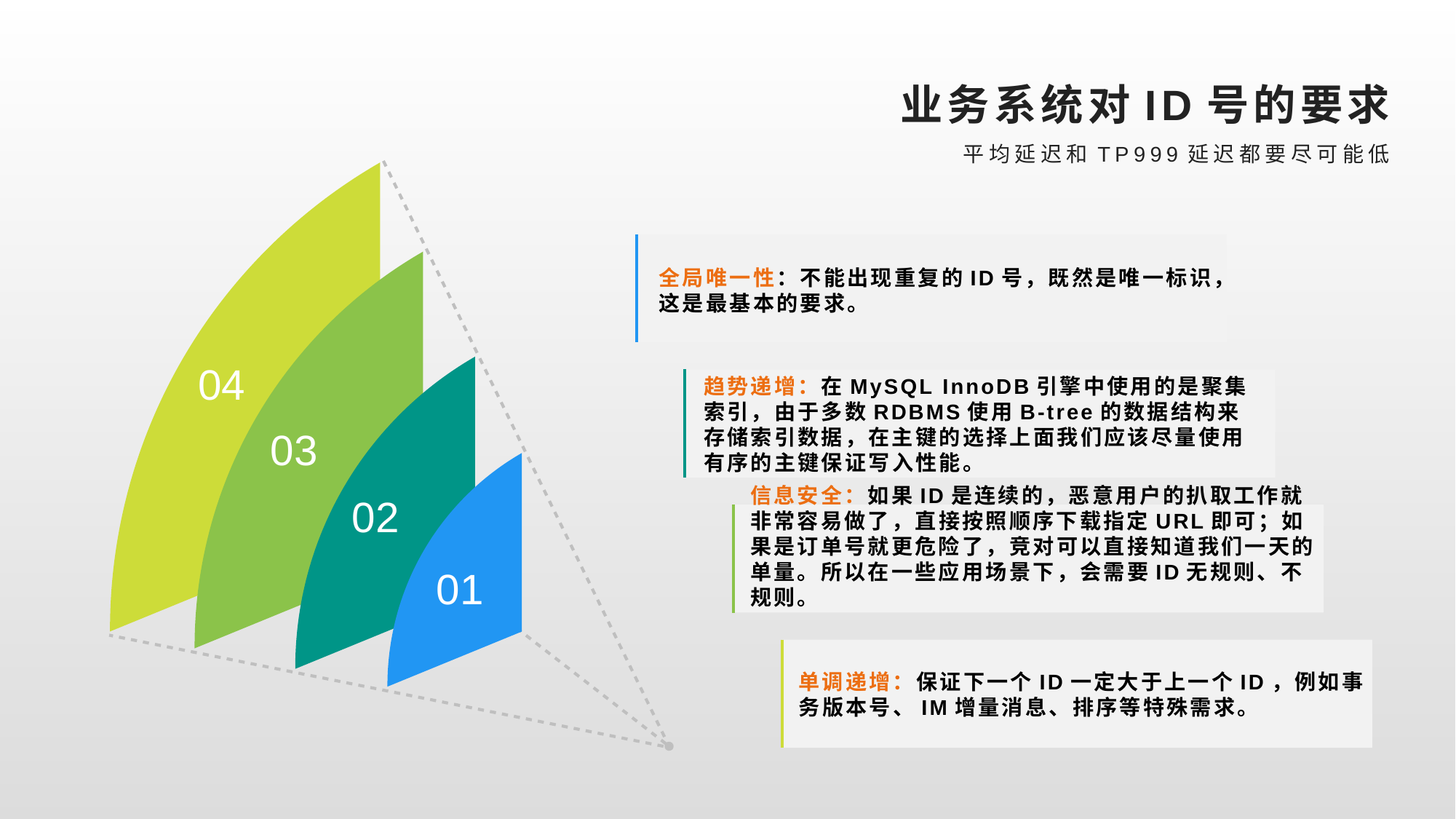

业务系统对ID号的要求
平均延迟和TP999延迟都要尽可能低

全局唯一性：不能出现重复的ID号，既然是唯一标识，这是最基本的要求。

04

趋势递增：在MySQL InnoDB引擎中使用的是聚集索引，由于多数RDBMS使用B-tree的数据结构来存储索引数据，在主键的选择上面我们应该尽量使用有序的主键保证写入性能。
03

02

信息安全：如果ID是连续的，恶意用户的扒取工作就非常容易做了，直接按照顺序下载指定URL即可；如果是订单号就更危险了，竞对可以直接知道我们一天的单量。所以在一些应用场景下，会需要ID无规则、不规则。

01

单调递增：保证下一个ID一定大于上一个ID，例如事务版本号、IM增量消息、排序等特殊需求。